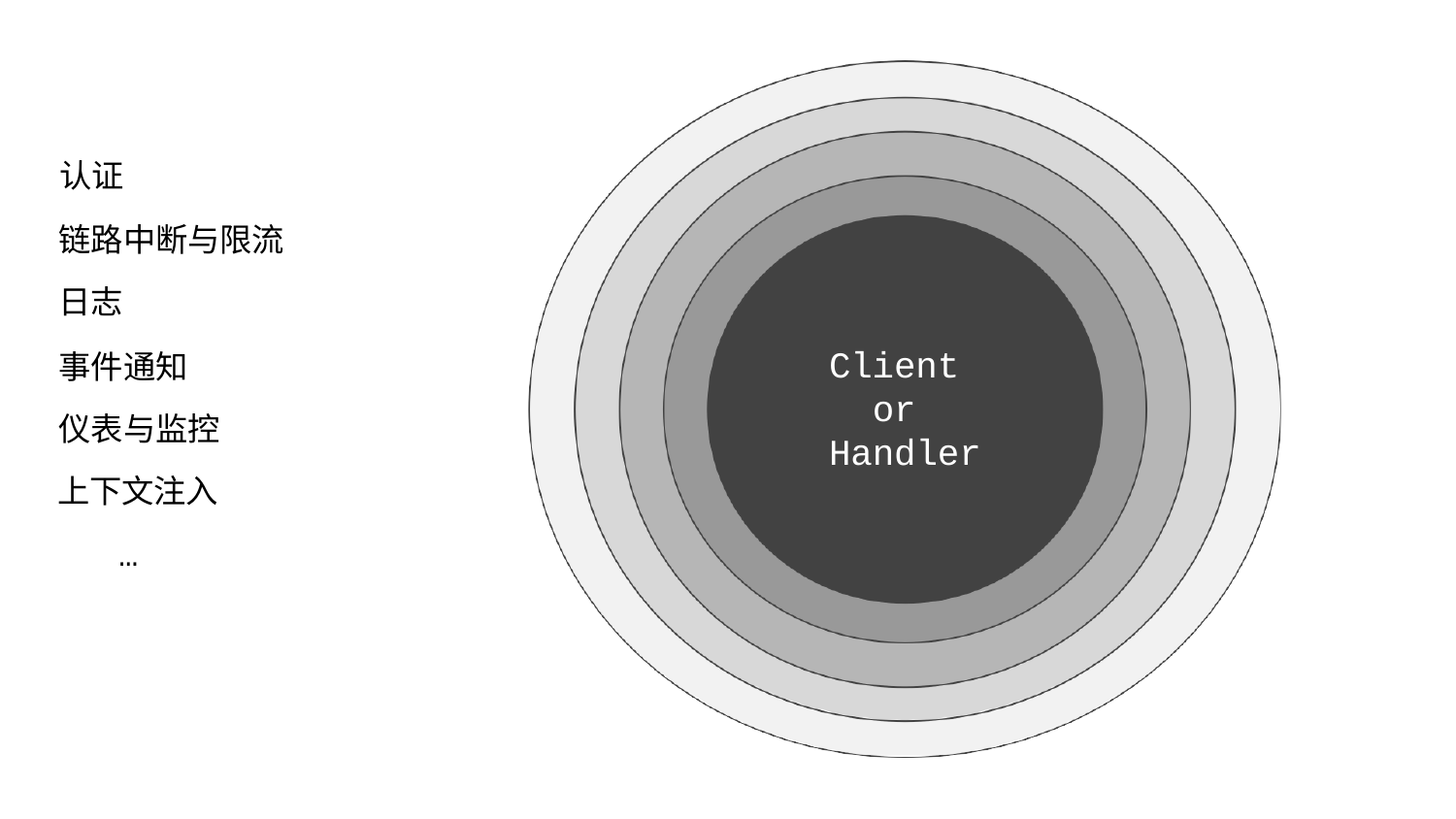

# 认证
链路中断与限流
日志
Client  or  Handler
事件通知
仪表与监控
上下文注入
…